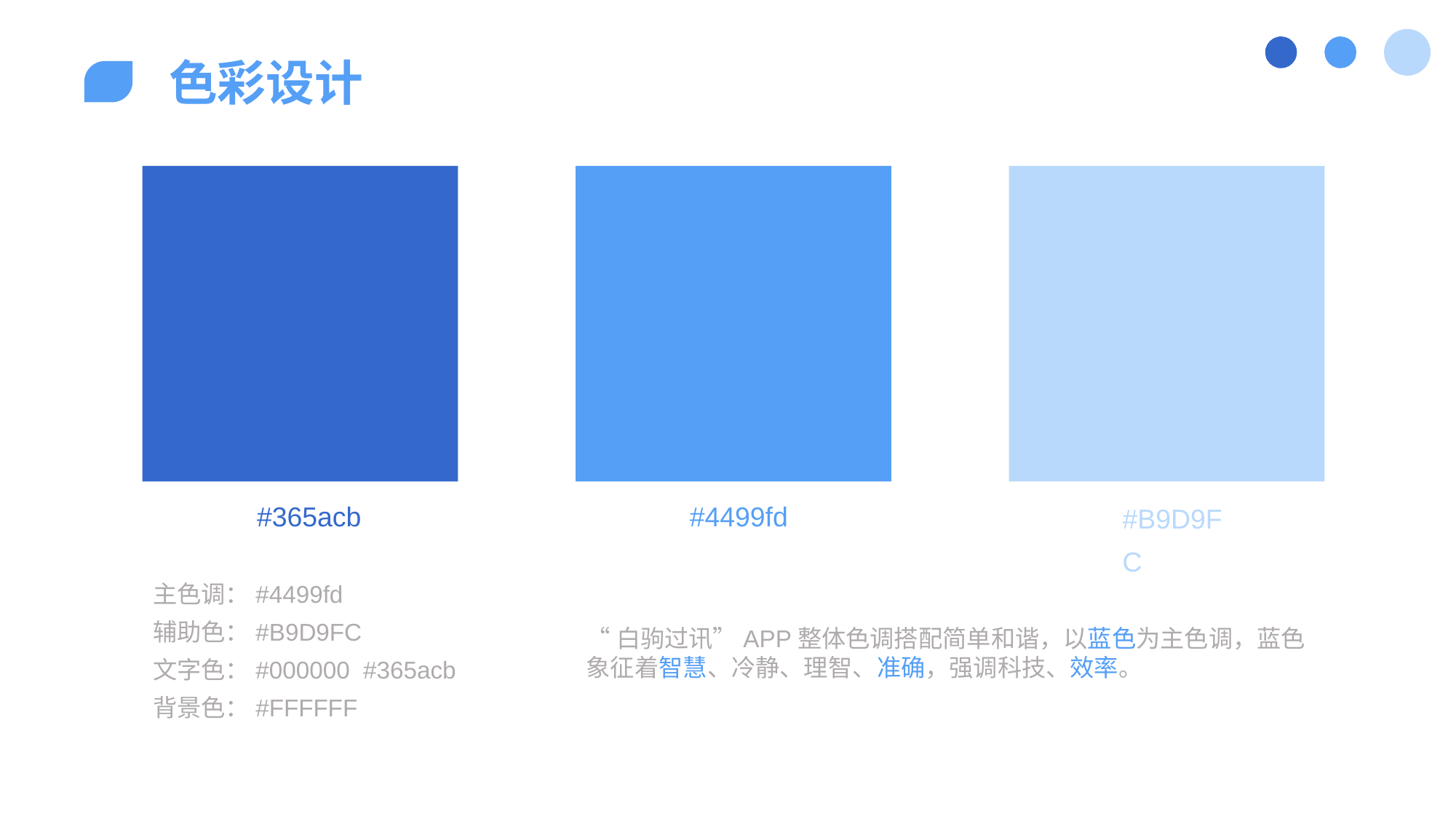

色彩设计

#365acb
#4499fd
#B9D9FC
主色调：#4499fd
辅助色：#B9D9FC
文字色：#000000  #365acb
背景色：#FFFFFF
“白驹过讯”APP整体色调搭配简单和谐，以蓝色为主色调，蓝色象征着智慧、冷静、理智、准确，强调科技、效率。